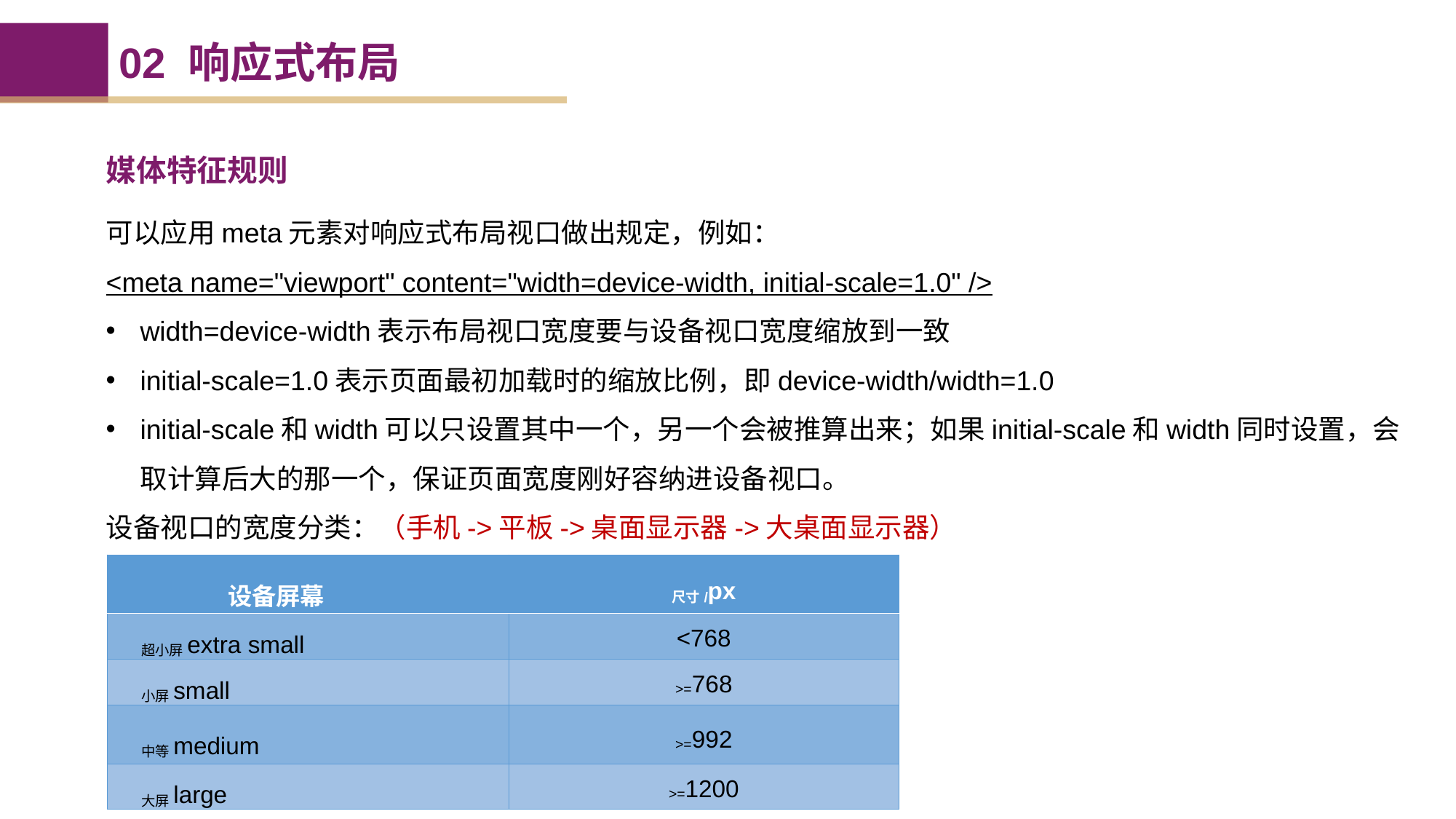

02 响应式布局
媒体特征规则
可以应用meta元素对响应式布局视口做出规定，例如：
<meta name="viewport" content="width=device-width, initial-scale=1.0" />
width=device-width表示布局视口宽度要与设备视口宽度缩放到一致
initial-scale=1.0表示页面最初加载时的缩放比例，即device-width/width=1.0
initial-scale和width可以只设置其中一个，另一个会被推算出来；如果initial-scale和width同时设置，会取计算后大的那一个，保证页面宽度刚好容纳进设备视口。
设备视口的宽度分类：（手机->平板->桌面显示器->大桌面显示器）

| 设备屏幕 | 尺寸/px |
| --- | --- |
| 超小屏extra small | <768 |
| 小屏small | >=768 |
| 中等medium | >=992 |
| 大屏large | >=1200 |
8